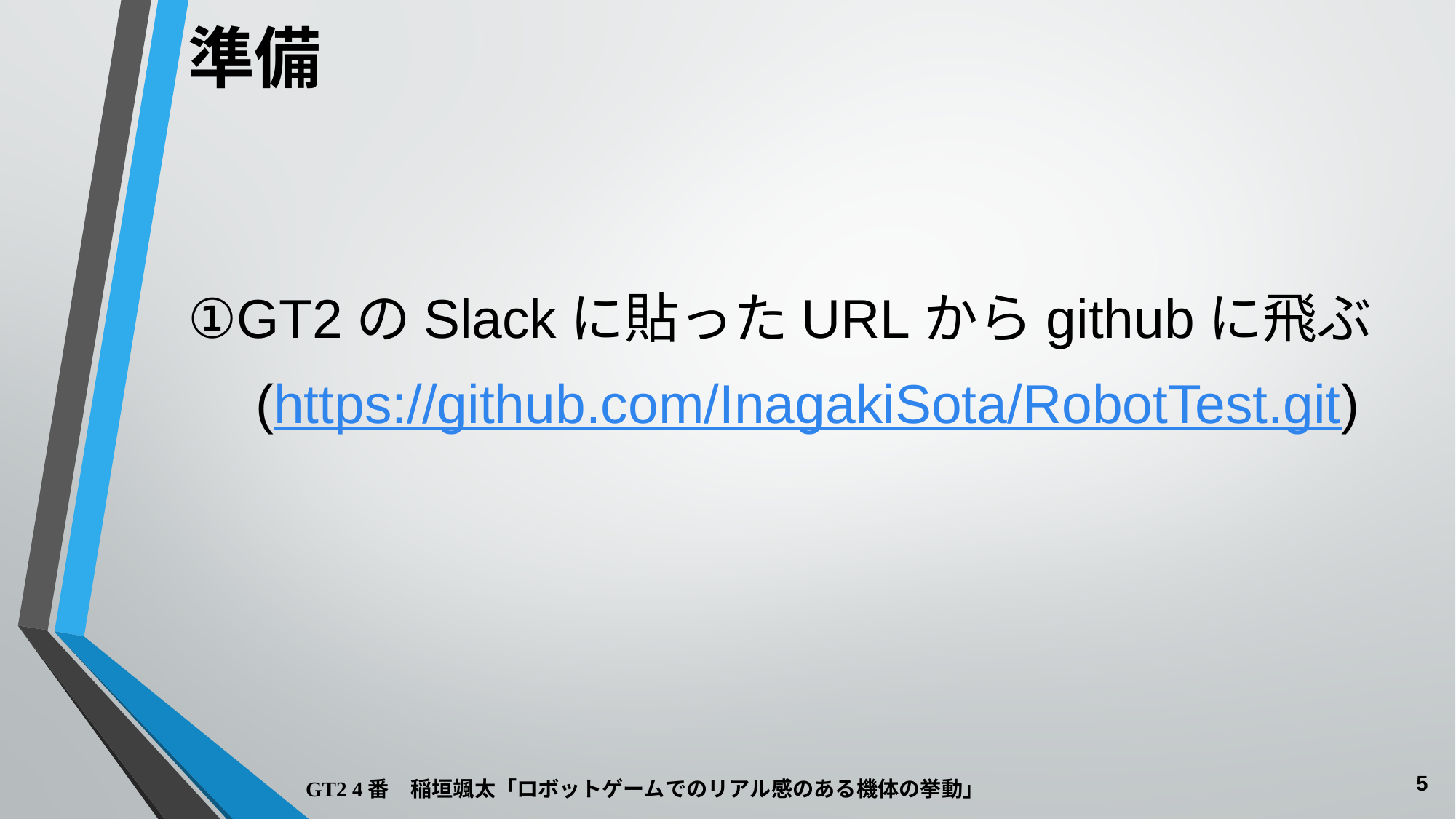

準備
①GT2のSlackに貼ったURLからgithubに飛ぶ
　(https://github.com/InagakiSota/RobotTest.git)
5
# GT2 4番　稲垣颯太「ロボットゲームでのリアル感のある機体の挙動」